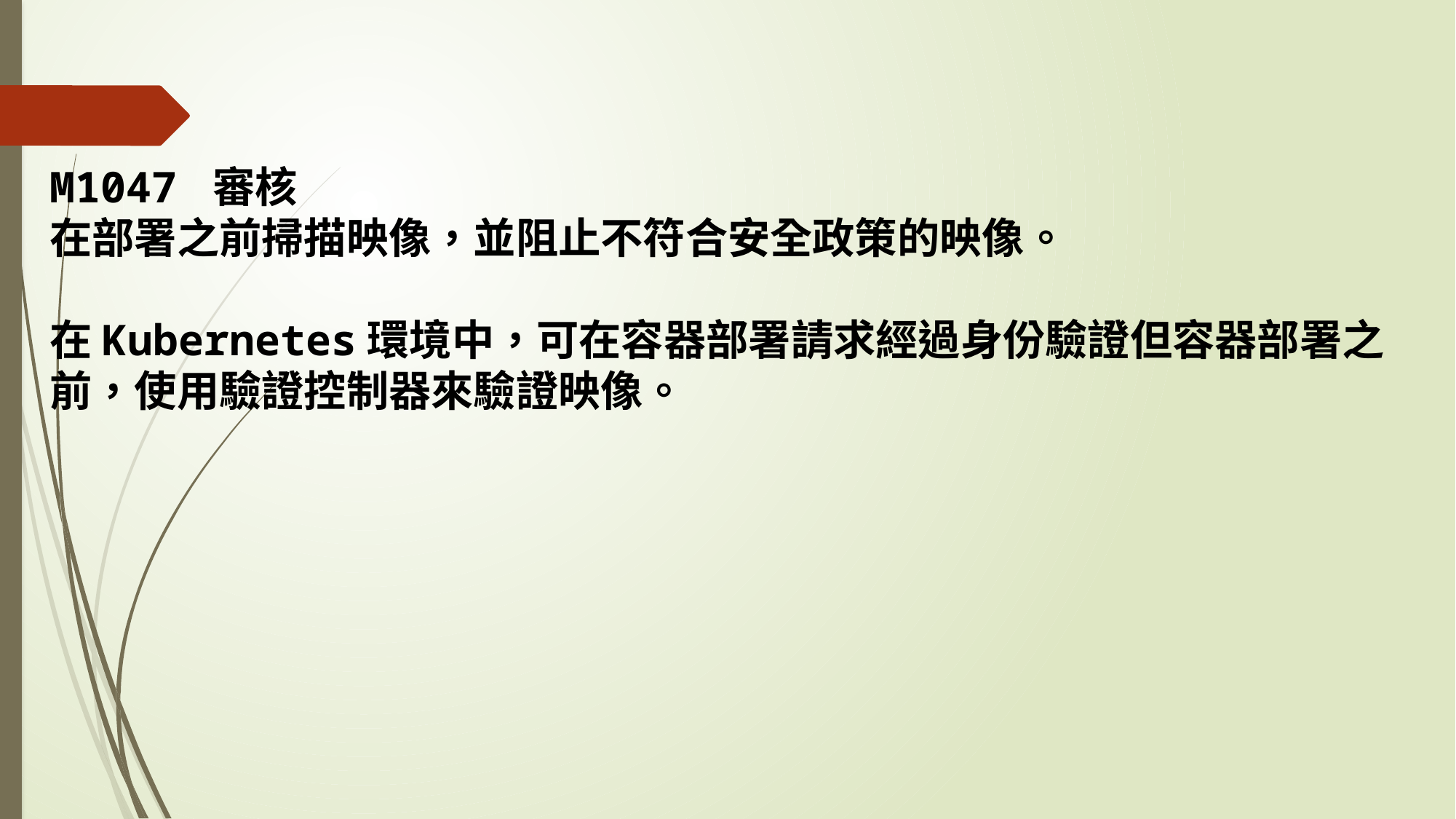

M1047 審核
在部署之前掃描映像，並阻止不符合安全政策的映像。

在Kubernetes環境中，可在容器部署請求經過身份驗證但容器部署之前，使用驗證控制器來驗證映像。